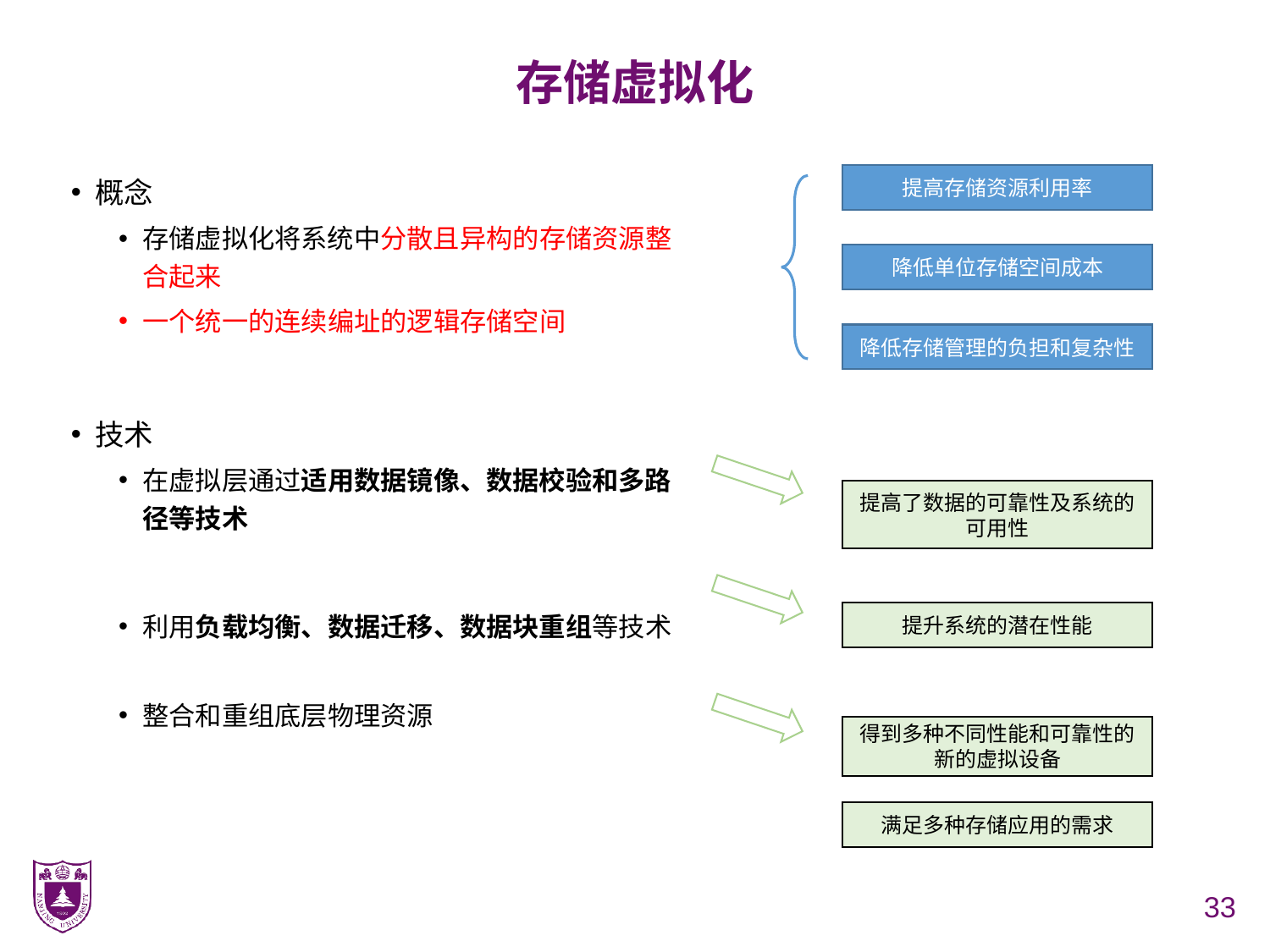

# 存储虚拟化
概念
存储虚拟化将系统中分散且异构的存储资源整合起来
一个统一的连续编址的逻辑存储空间

技术
在虚拟层通过适用数据镜像、数据校验和多路径等技术

利用负载均衡、数据迁移、数据块重组等技术

整合和重组底层物理资源

提高存储资源利用率

降低单位存储空间成本
降低存储管理的负担和复杂性

提高了数据的可靠性及系统的可用性

提升系统的潜在性能

得到多种不同性能和可靠性的新的虚拟设备
满足多种存储应用的需求
33